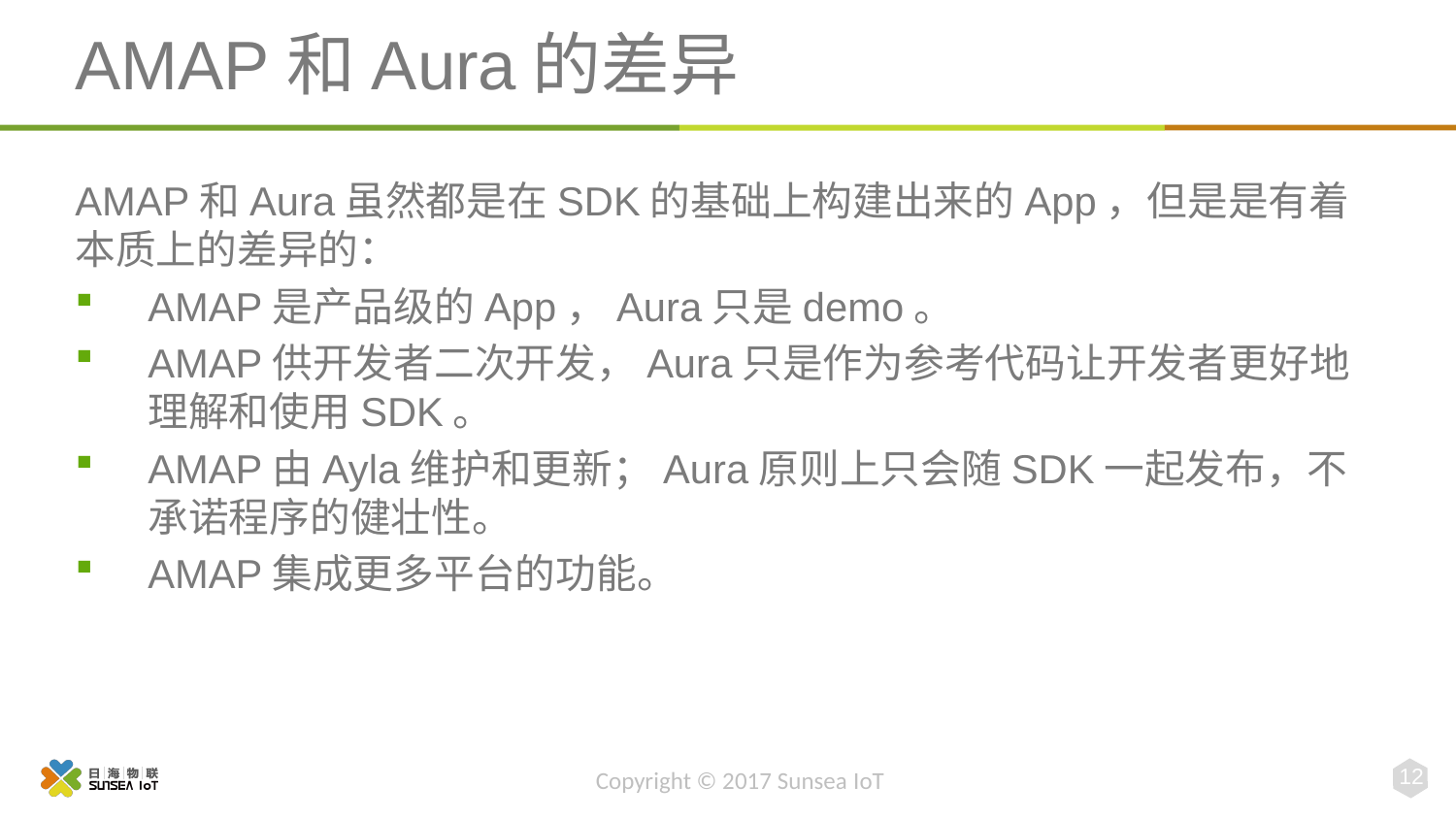

# AMAP和Aura的差异
AMAP和Aura虽然都是在SDK的基础上构建出来的App，但是是有着本质上的差异的：
AMAP是产品级的App，Aura只是demo。
AMAP供开发者二次开发，Aura只是作为参考代码让开发者更好地理解和使用SDK。
AMAP由Ayla维护和更新；Aura原则上只会随SDK一起发布，不承诺程序的健壮性。
AMAP集成更多平台的功能。
12
Copyright © 2017 Sunsea IoT